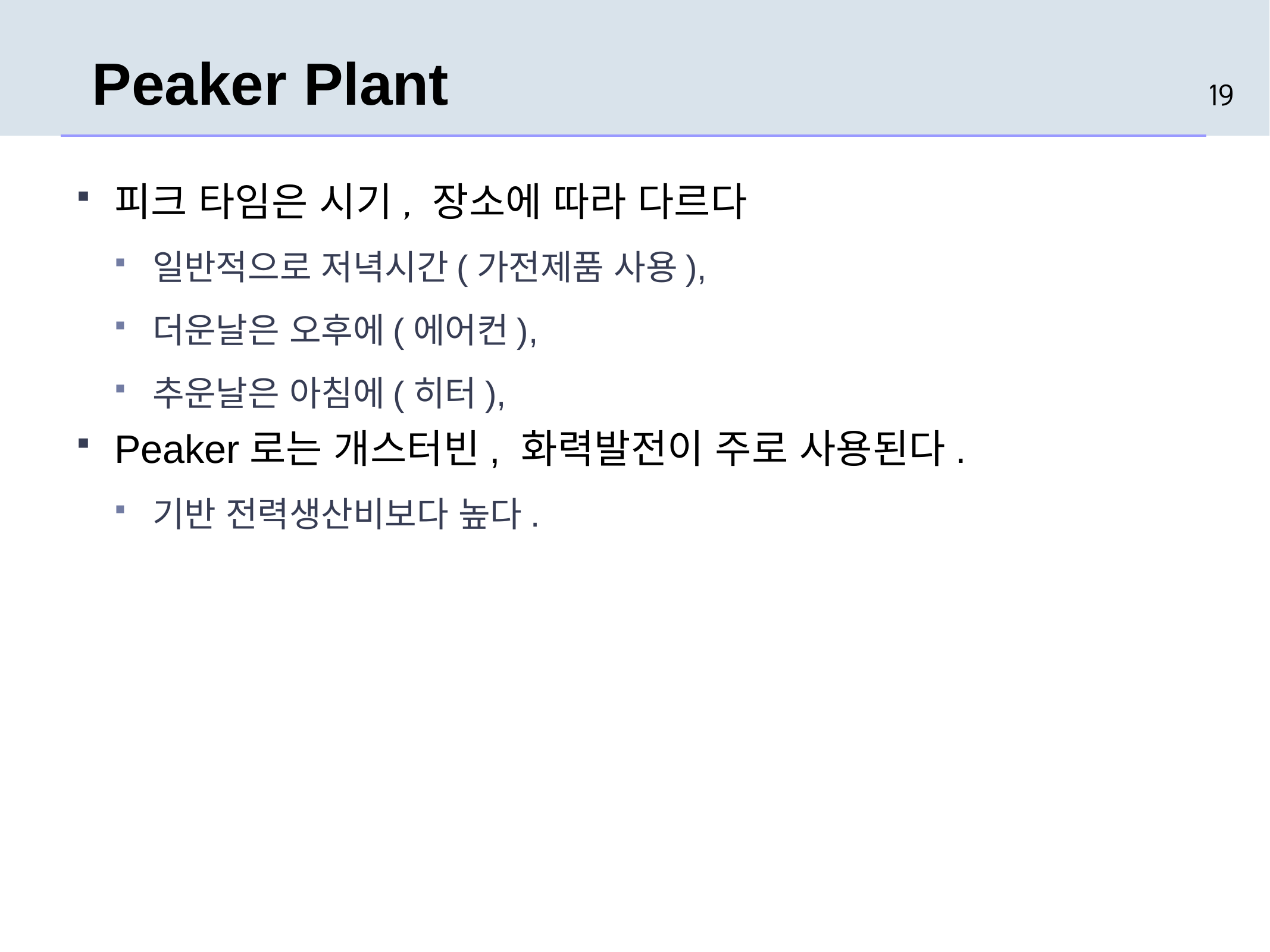

# Peaker Plant
19
피크 타임은 시기, 장소에 따라 다르다
일반적으로 저녁시간(가전제품 사용),
더운날은 오후에(에어컨),
추운날은 아침에(히터),
Peaker로는 개스터빈, 화력발전이 주로 사용된다.
기반 전력생산비보다 높다.